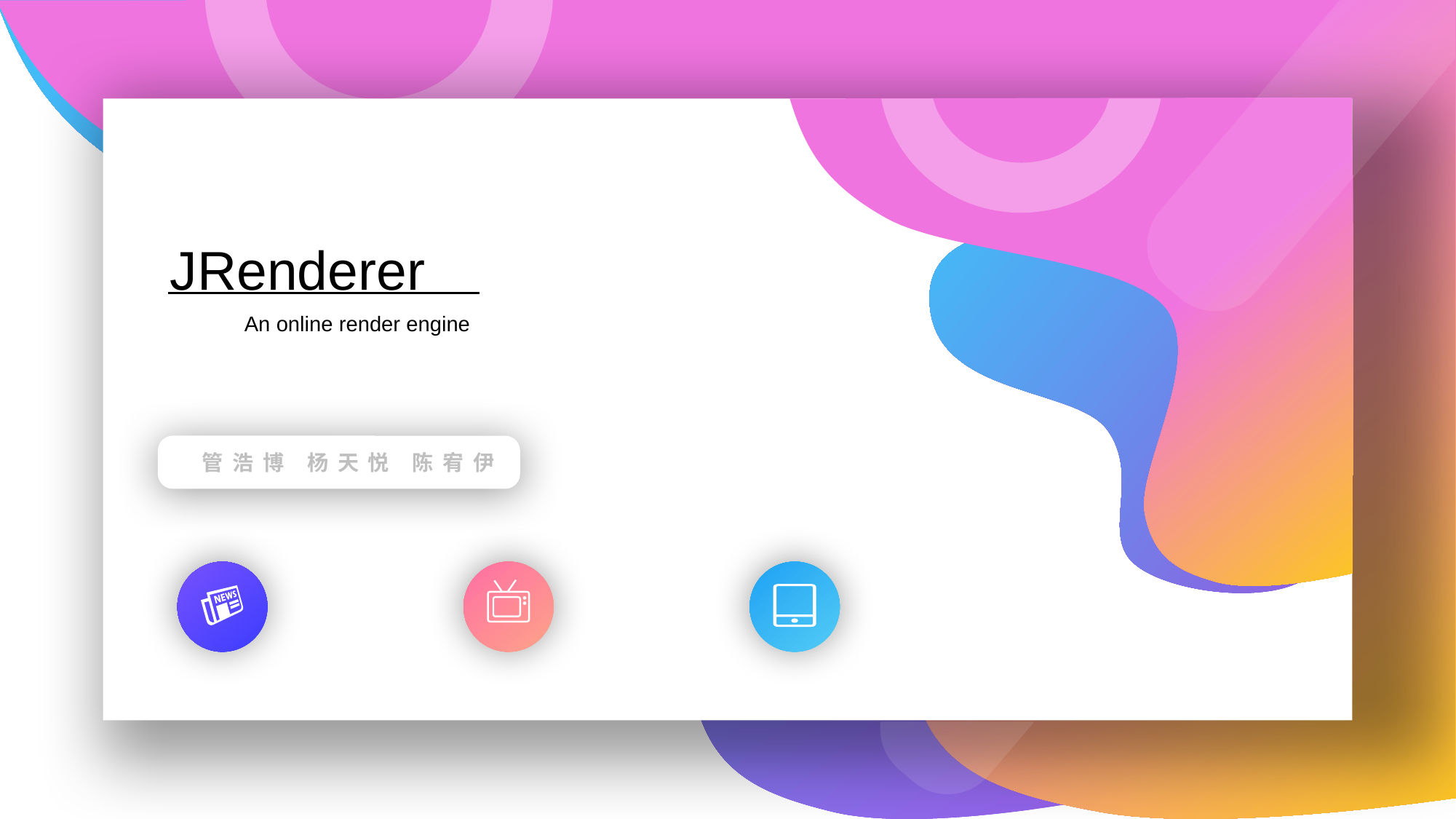

JRenderer

An online render engine
 管浩博 杨天悦 陈宥伊